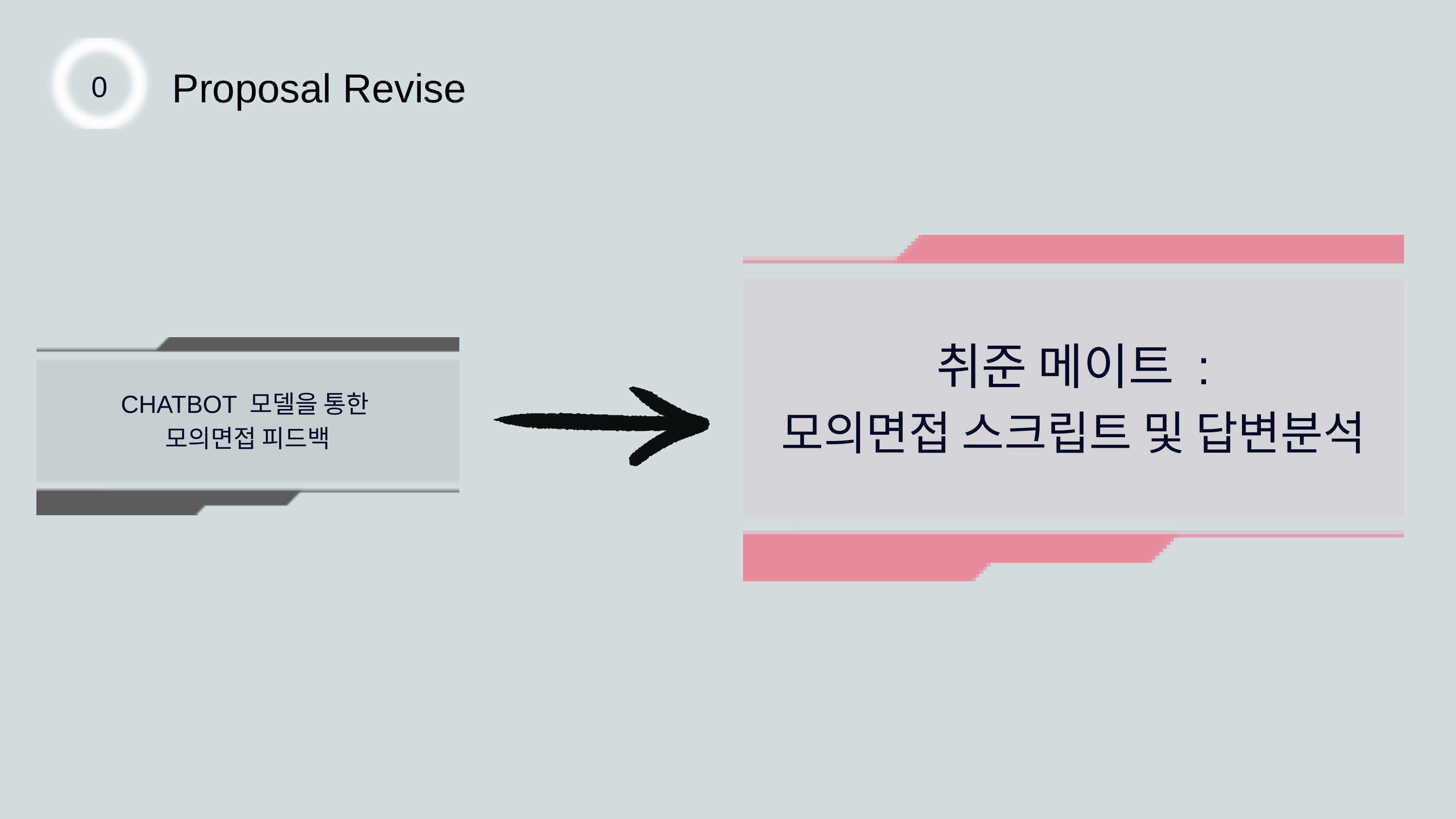

Proposal Revise
0

취준 메이트 :
모의면접 스크립트 및 답변분석

CHATBOT 모델을 통한
모의면접 피드백